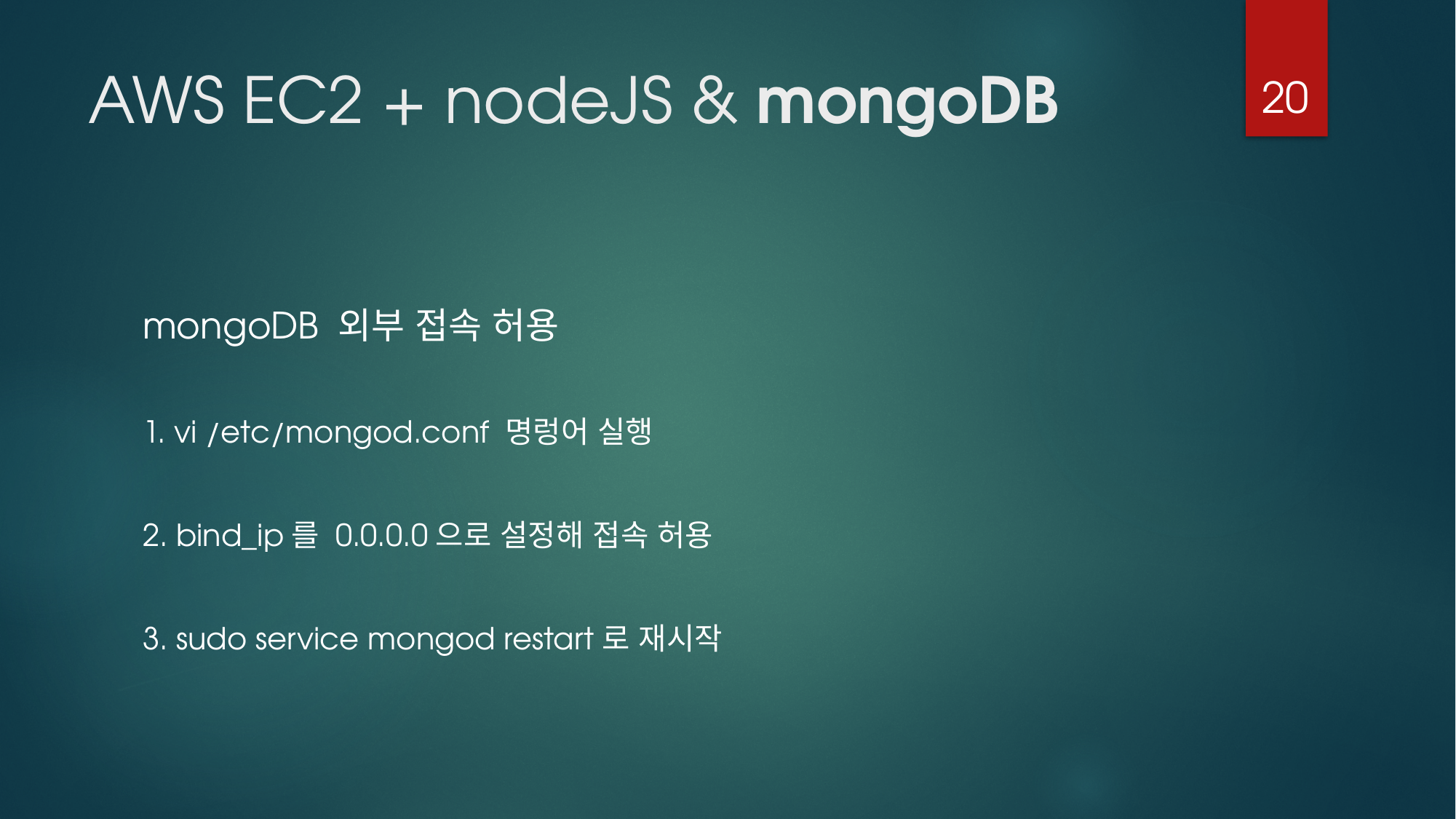

20
# AWS EC2 + nodeJS & mongoDB

mongoDB 외부 접속 허용

1. vi /etc/mongod.conf 명렁어 실행

2. bind_ip를 0.0.0.0으로 설정해 접속 허용

3. sudo service mongod restart로 재시작